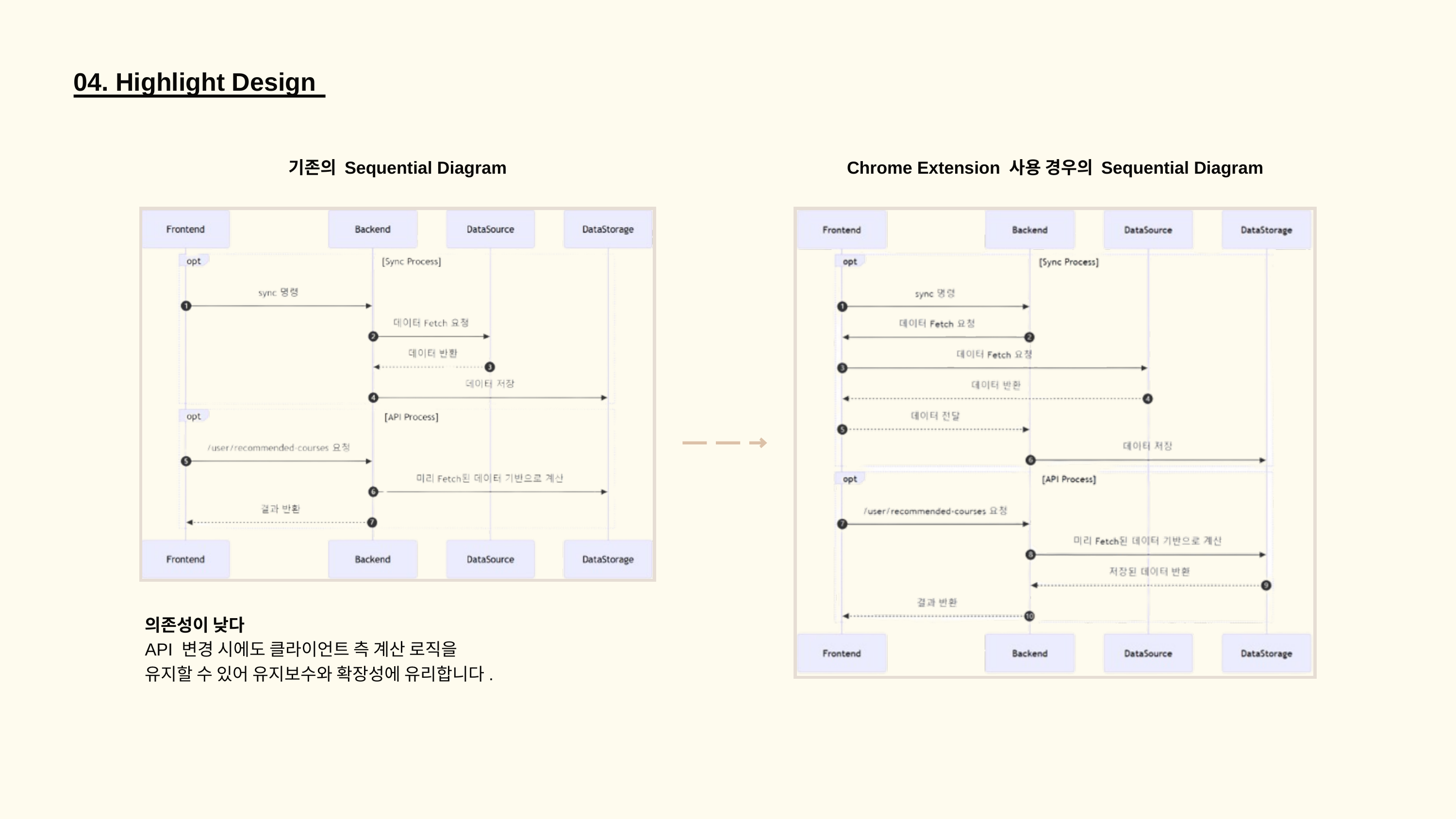

04. Highlight Design

기존의 Sequential Diagram

Chrome Extension 사용 경우의 Sequential Diagram

의존성이 낮다
API 변경 시에도 클라이언트 측 계산 로직을
유지할 수 있어 유지보수와 확장성에 유리합니다.